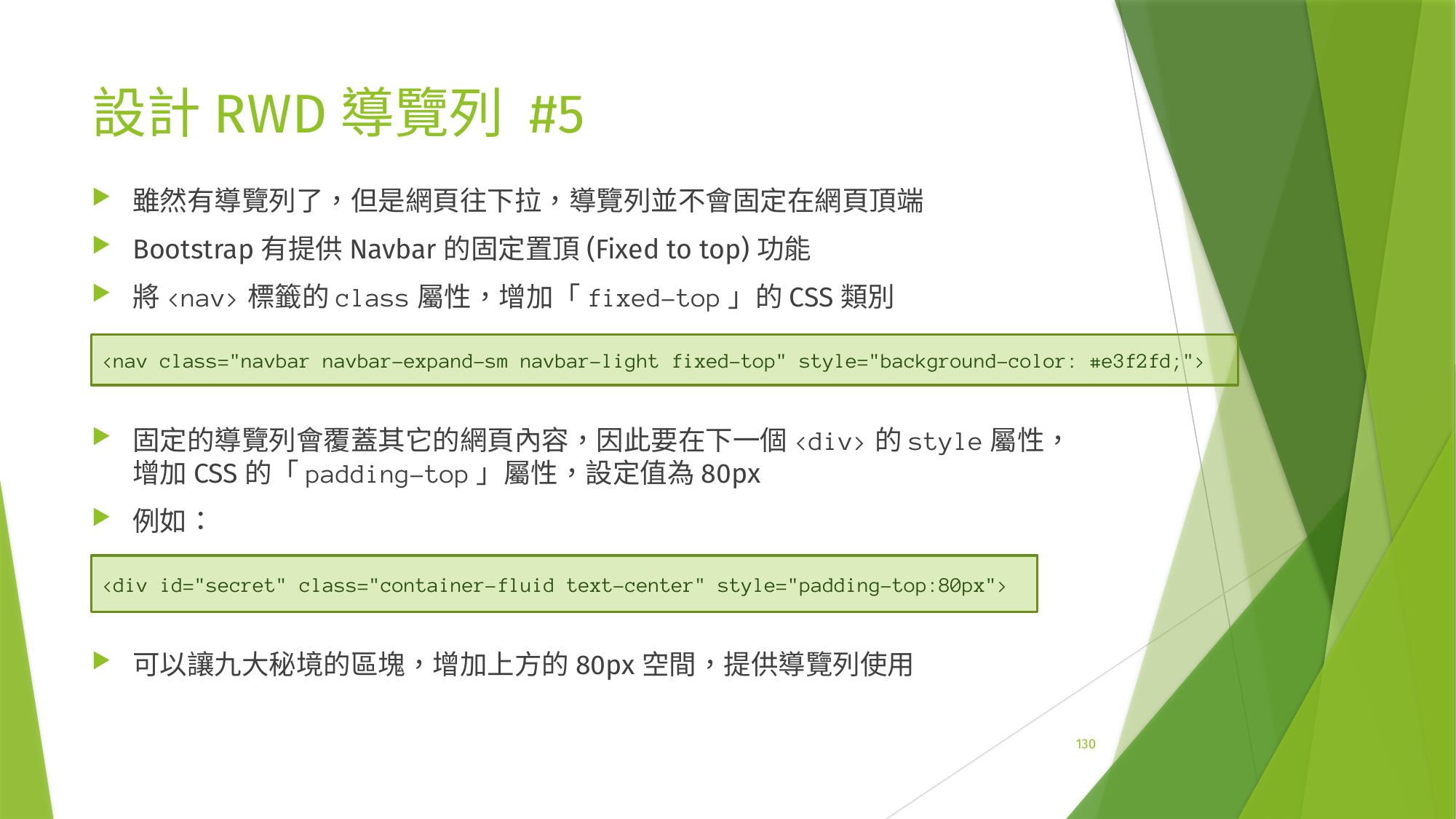

# 設計RWD導覽列 #5
雖然有導覽列了，但是網頁往下拉，導覽列並不會固定在網頁頂端
Bootstrap有提供Navbar的固定置頂(Fixed to top)功能
將<nav>標籤的class屬性，增加「fixed-top」的CSS類別

固定的導覽列會覆蓋其它的網頁內容，因此要在下一個<div>的style屬性，增加CSS的「padding-top」屬性，設定值為80px
例如：

可以讓九大秘境的區塊，增加上方的80px空間，提供導覽列使用

<nav class="navbar navbar-expand-sm navbar-light fixed-top" style="background-color: #e3f2fd;">
<div id="secret" class="container-fluid text-center" style="padding-top:80px">
130